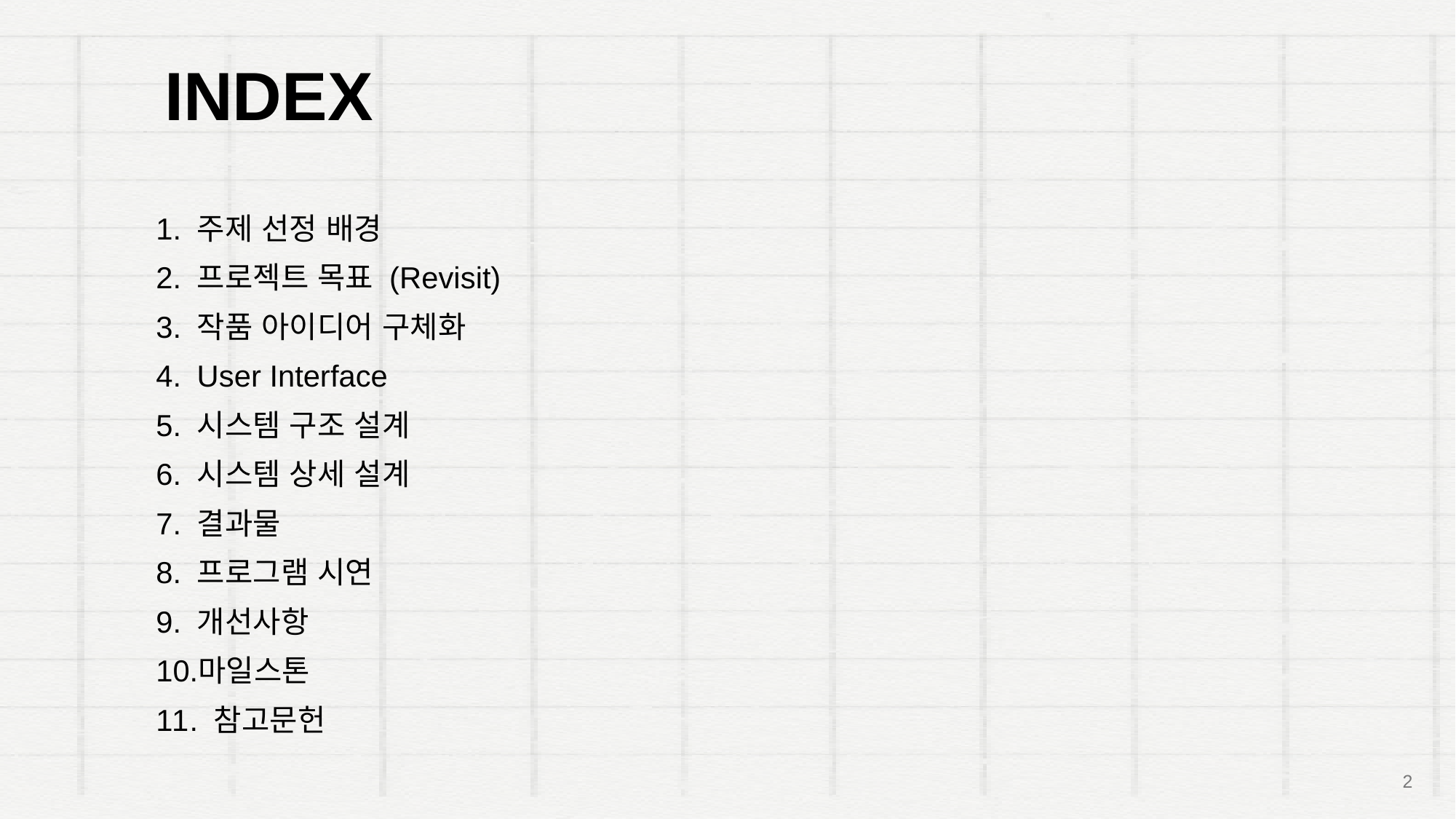

INDEX
주제 선정 배경
프로젝트 목표 (Revisit)
작품 아이디어 구체화
User Interface
시스템 구조 설계
시스템 상세 설계
결과물
프로그램 시연
개선사항
마일스톤
 참고문헌

2